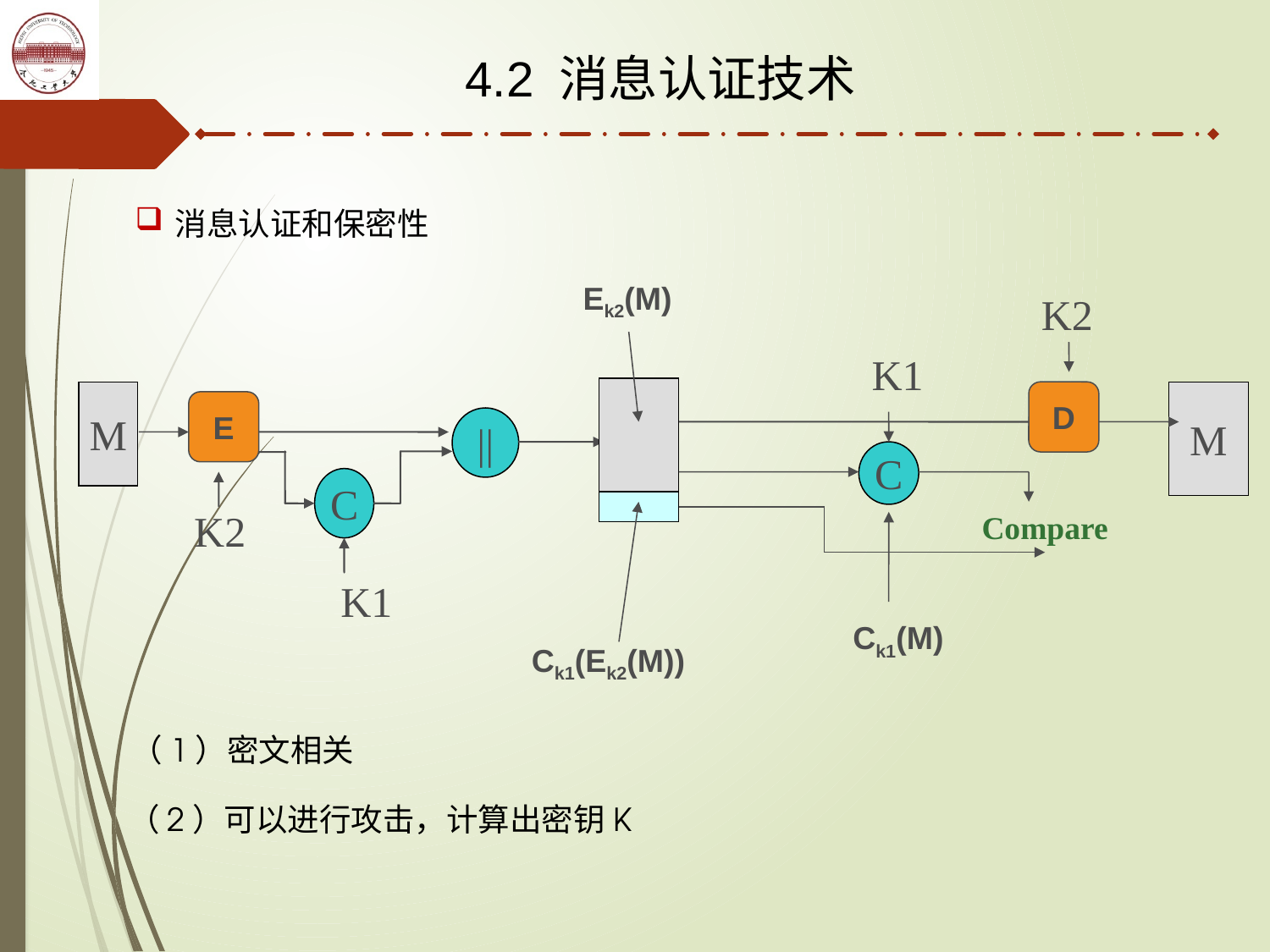

4.2 消息认证技术
消息认证和保密性
Ek2(M)
K2

K1

M
D
M
E
||

C

C

K2

Compare

K1
Ck1(M)
Ck1(Ek2(M))
（1）密文相关
（2）可以进行攻击，计算出密钥K